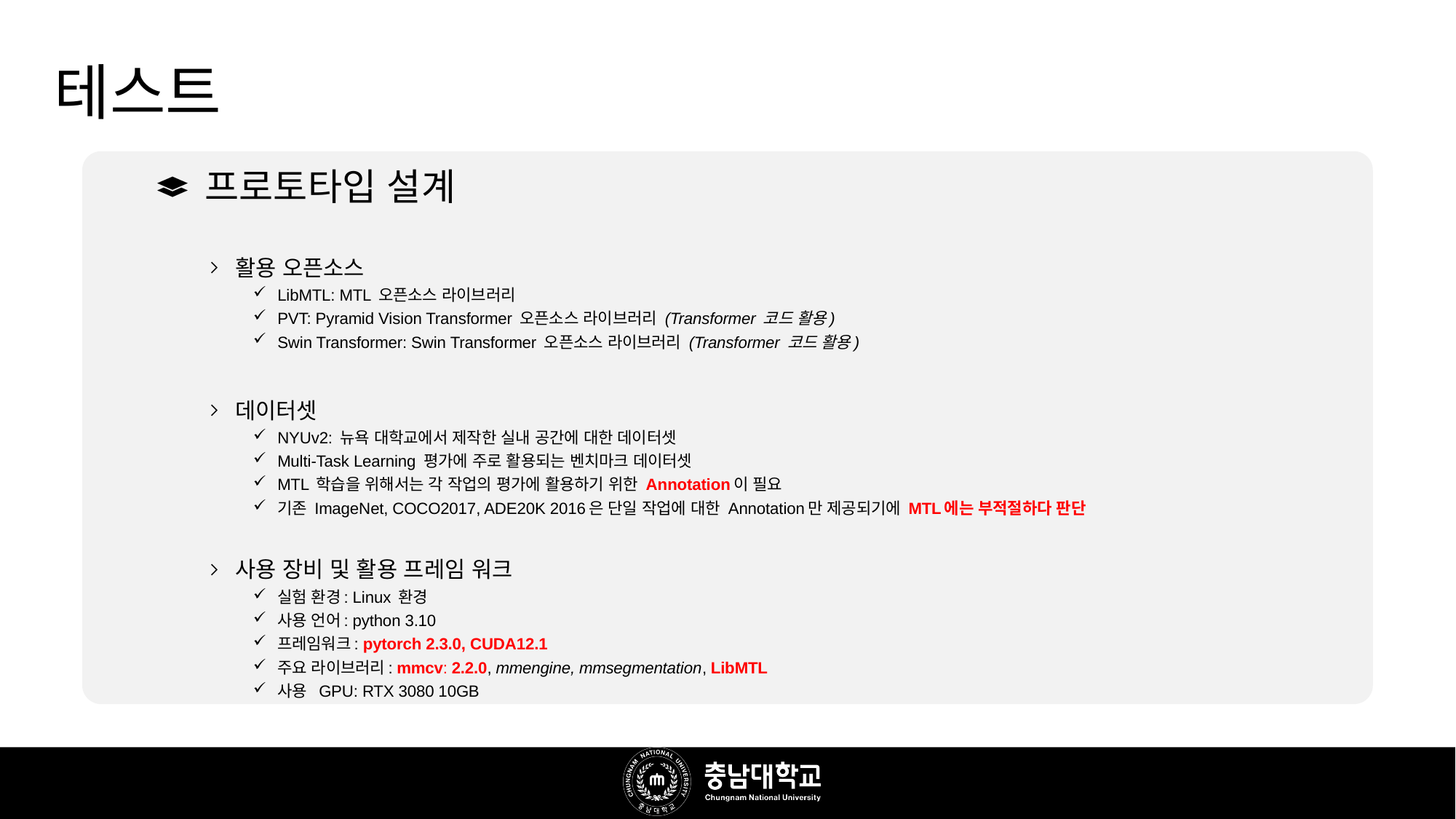

# 테스트
프로토타입 설계

활용 오픈소스
LibMTL: MTL 오픈소스 라이브러리
PVT: Pyramid Vision Transformer 오픈소스 라이브러리 (Transformer 코드 활용)
Swin Transformer: Swin Transformer 오픈소스 라이브러리 (Transformer 코드 활용)

데이터셋
NYUv2: 뉴욕 대학교에서 제작한 실내 공간에 대한 데이터셋
Multi-Task Learning 평가에 주로 활용되는 벤치마크 데이터셋
MTL 학습을 위해서는 각 작업의 평가에 활용하기 위한 Annotation이 필요
기존 ImageNet, COCO2017, ADE20K 2016은 단일 작업에 대한 Annotation만 제공되기에 MTL에는 부적절하다 판단

사용 장비 및 활용 프레임 워크
실험 환경: Linux 환경
사용 언어: python 3.10
프레임워크: pytorch 2.3.0, CUDA12.1
주요 라이브러리: mmcv: 2.2.0, mmengine, mmsegmentation, LibMTL
사용  GPU: RTX 3080 10GB